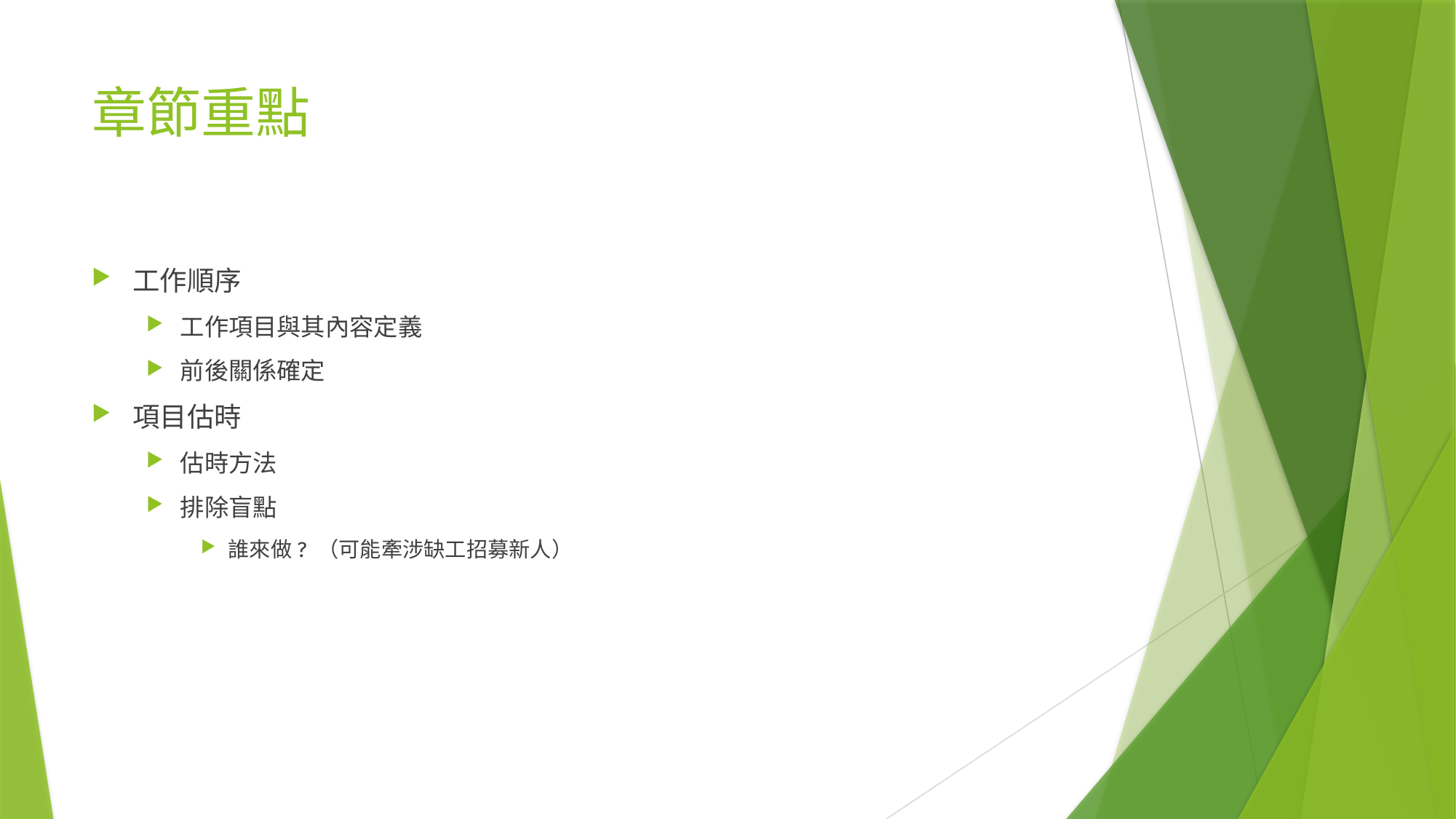

# 章節重點
工作順序
工作項目與其內容定義
前後關係確定
項目估時
估時方法
排除盲點
誰來做? （可能牽涉缺工招募新人）